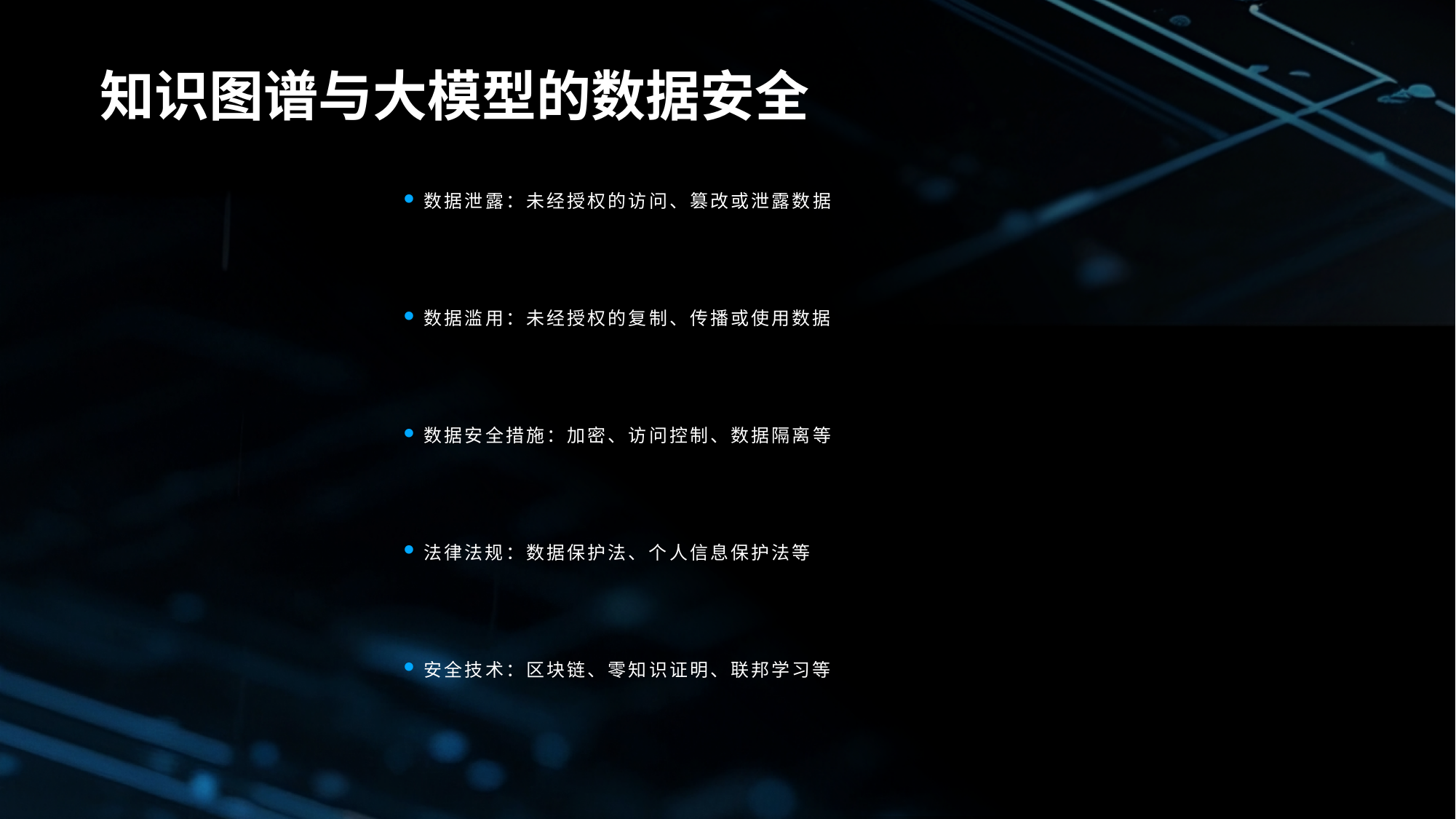

# 知识图谱与大模型的数据安全
数据泄露：未经授权的访问、篡改或泄露数据
数据滥用：未经授权的复制、传播或使用数据
数据安全措施：加密、访问控制、数据隔离等
法律法规：数据保护法、个人信息保护法等
安全技术：区块链、零知识证明、联邦学习等